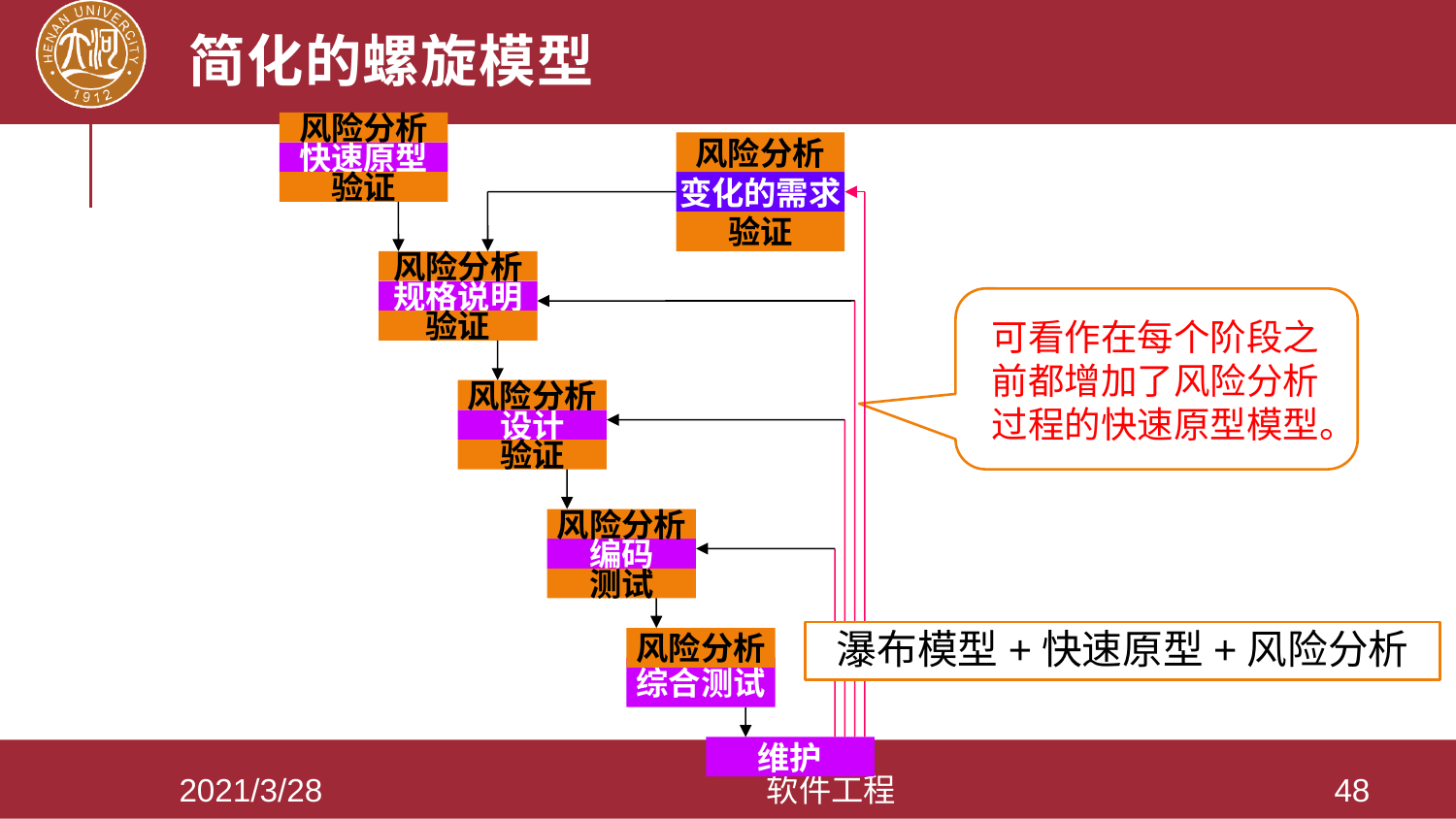

# 简化的螺旋模型
风险分析
风险分析
快速原型
验证
变化的需求

验证
风险分析
规格说明

验证

风险分析
设计

验证

风险分析
编码

测试

风险分析
综合测试

维护

可看作在每个阶段之前都增加了风险分析过程的快速原型模型。
瀑布模型+快速原型+风险分析
2021/3/28
软件工程
48